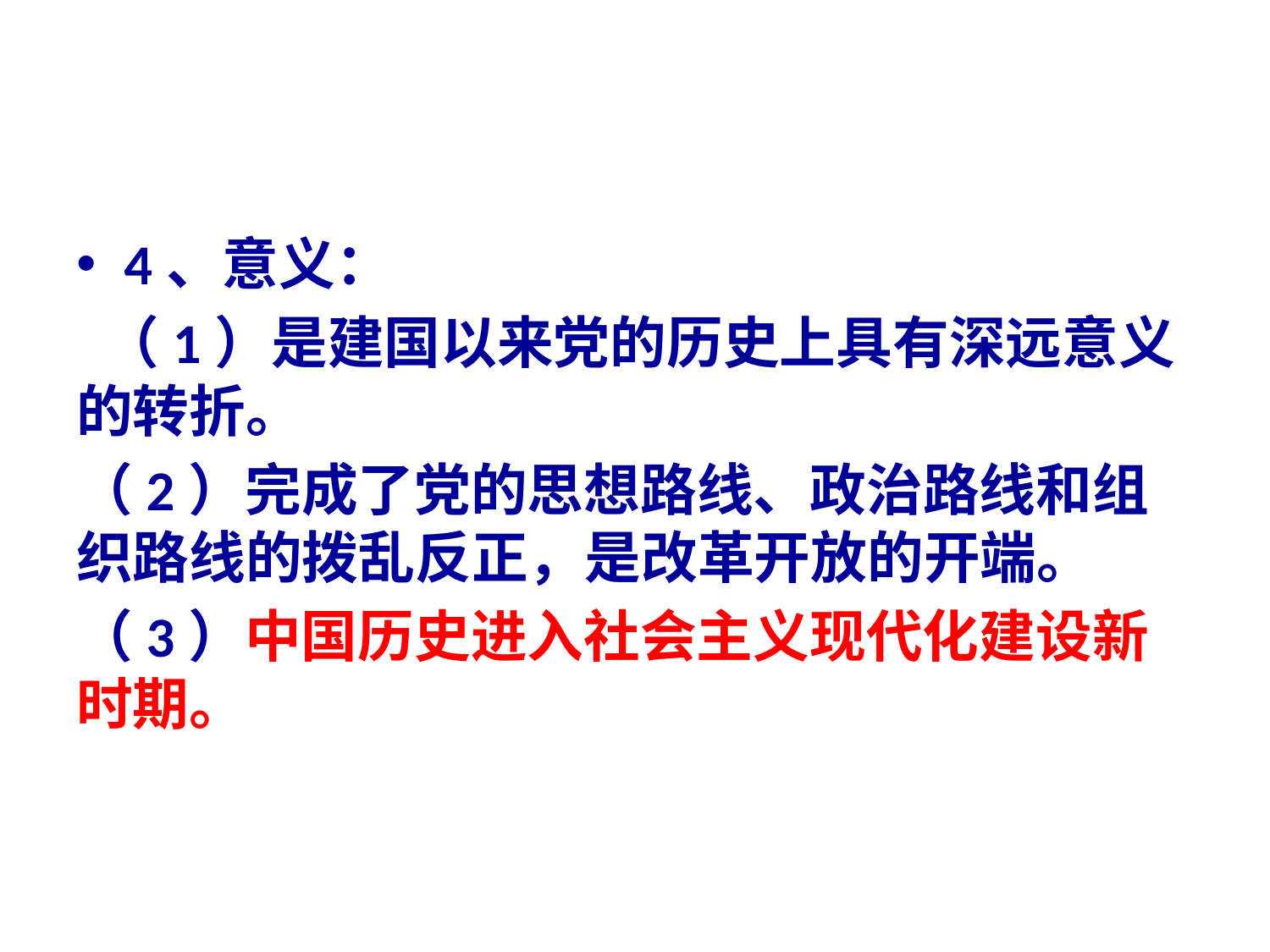

4、意义：
 （1）是建国以来党的历史上具有深远意义的转折。
（2）完成了党的思想路线、政治路线和组织路线的拨乱反正，是改革开放的开端。
（3）中国历史进入社会主义现代化建设新时期。